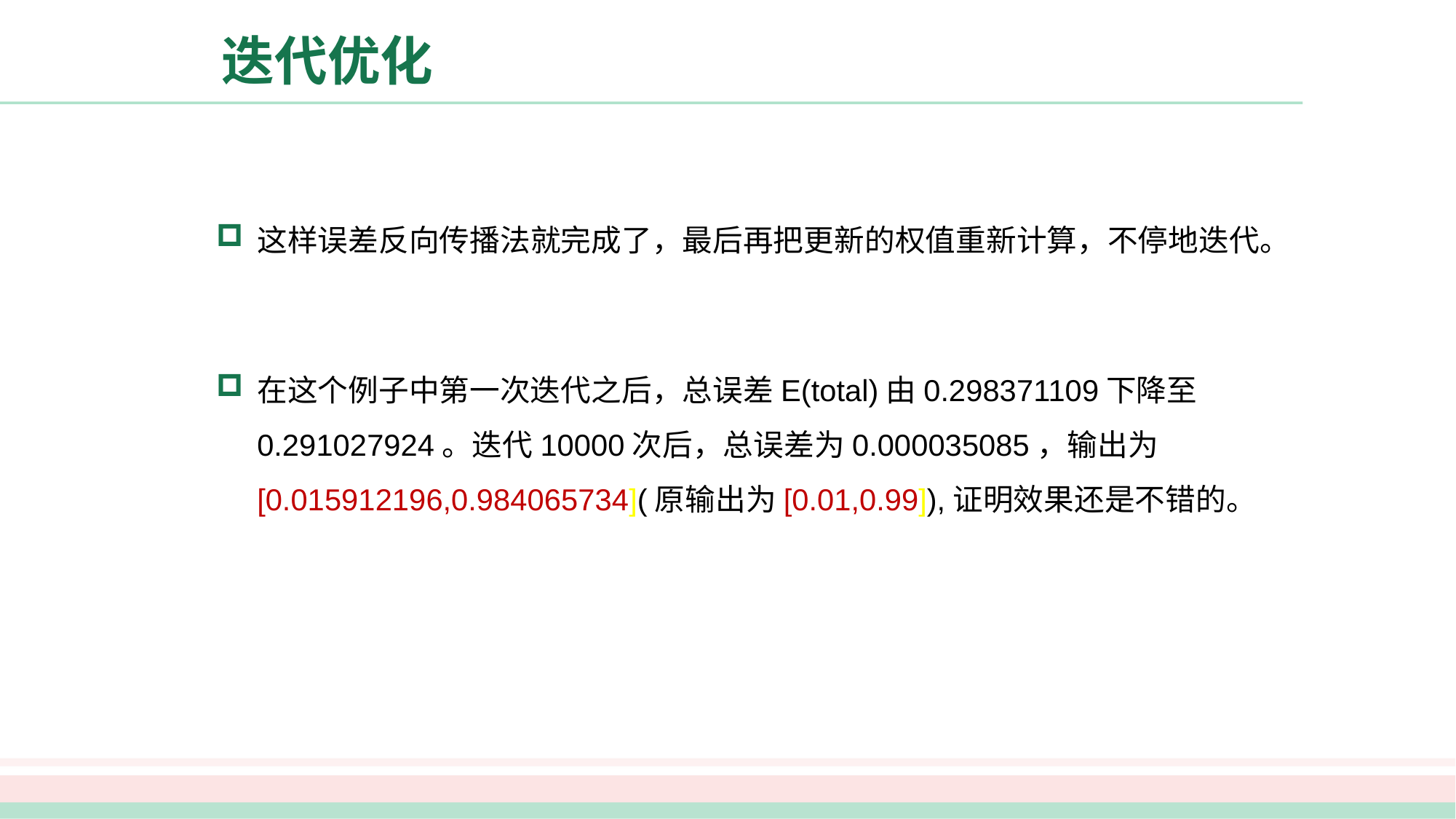

# 迭代优化
这样误差反向传播法就完成了，最后再把更新的权值重新计算，不停地迭代。

在这个例子中第一次迭代之后，总误差E(total)由0.298371109下降至0.291027924。迭代10000次后，总误差为0.000035085，输出为[0.015912196,0.984065734](原输出为[0.01,0.99]),证明效果还是不错的。